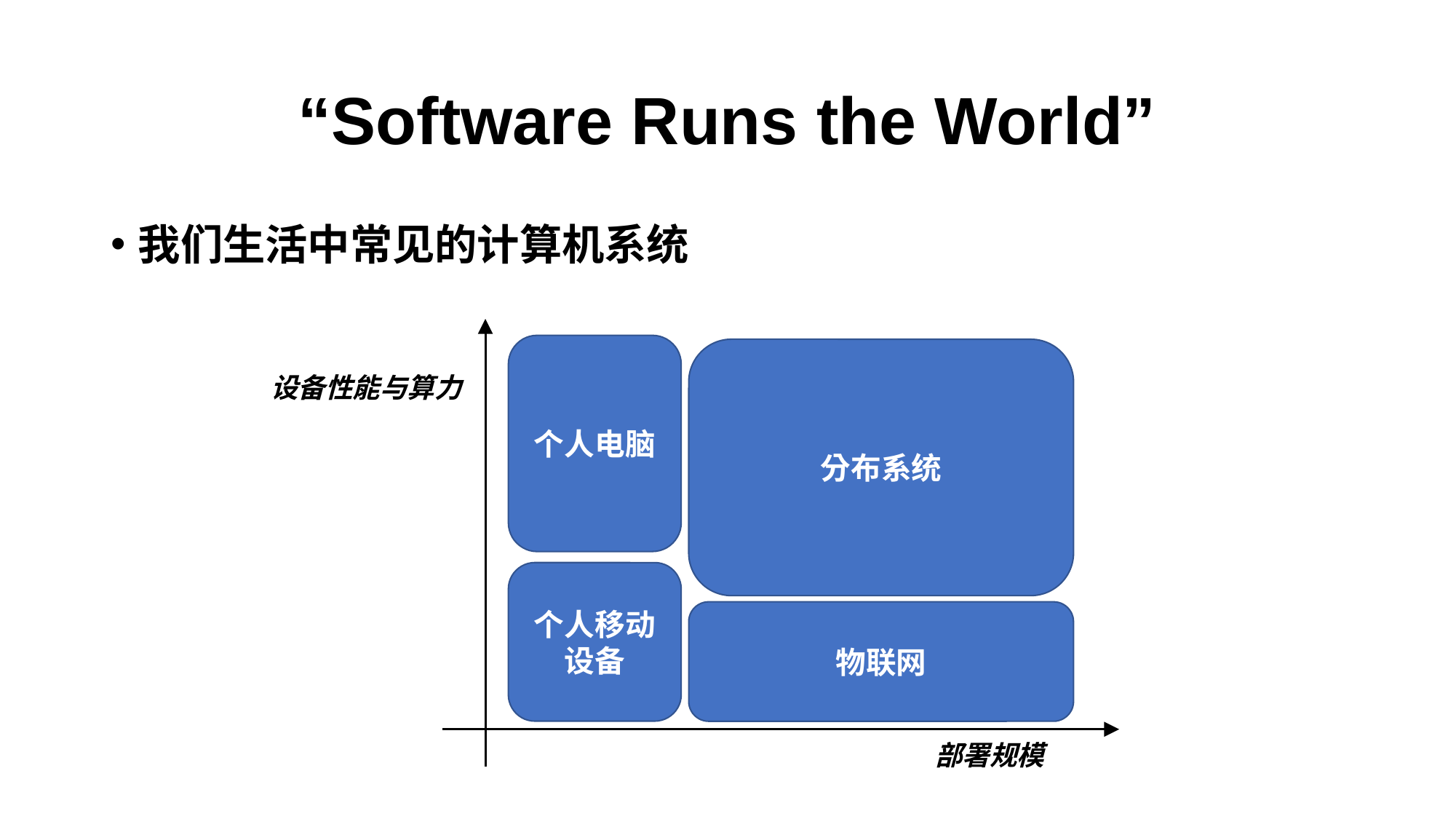

# “Software Runs the World”
我们生活中常见的计算机系统
个人电脑
分布系统
设备性能与算力
个人移动设备
物联网
部署规模